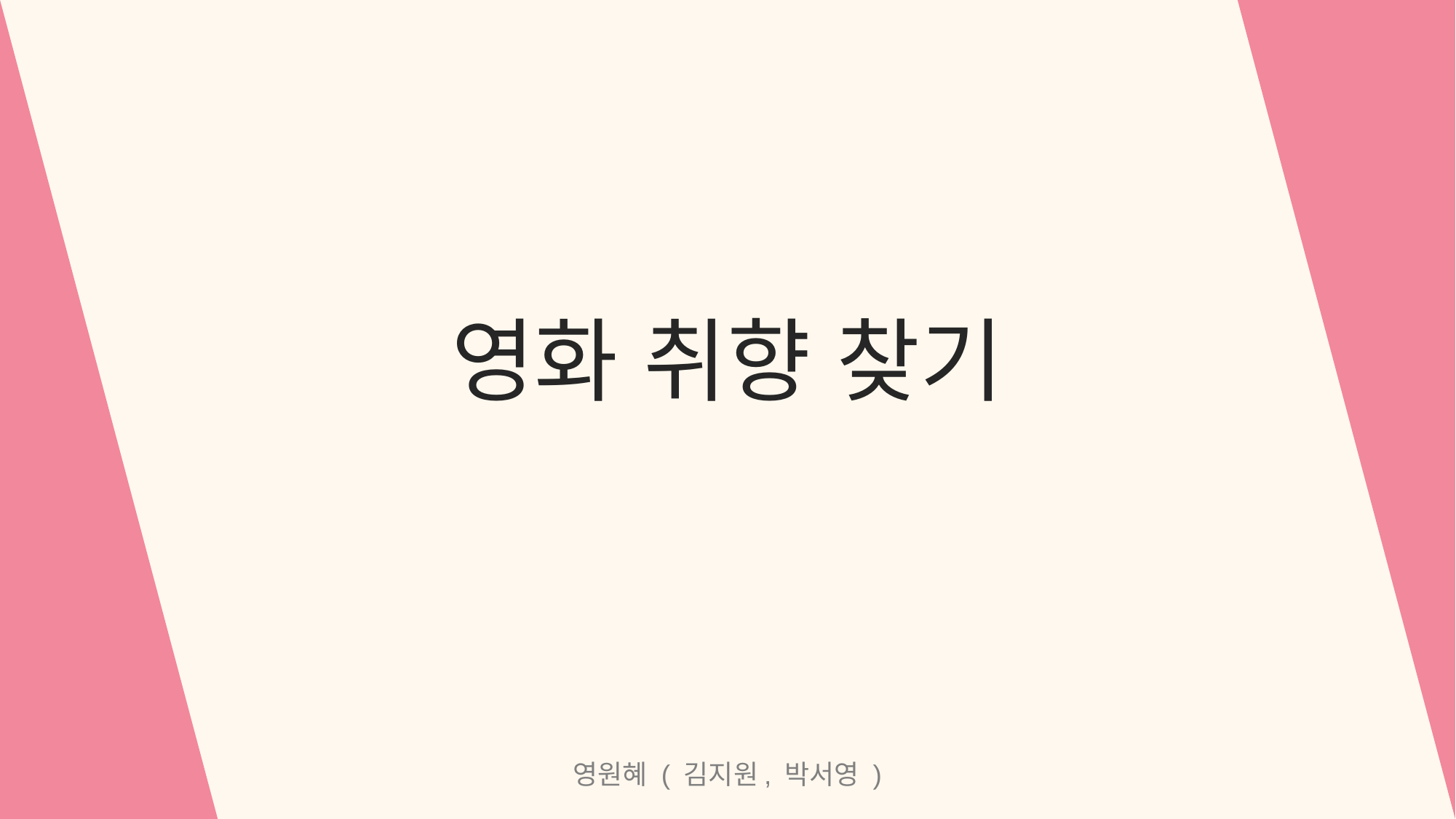

# 영화 취향 찾기
영원혜 ( 김지원, 박서영 )